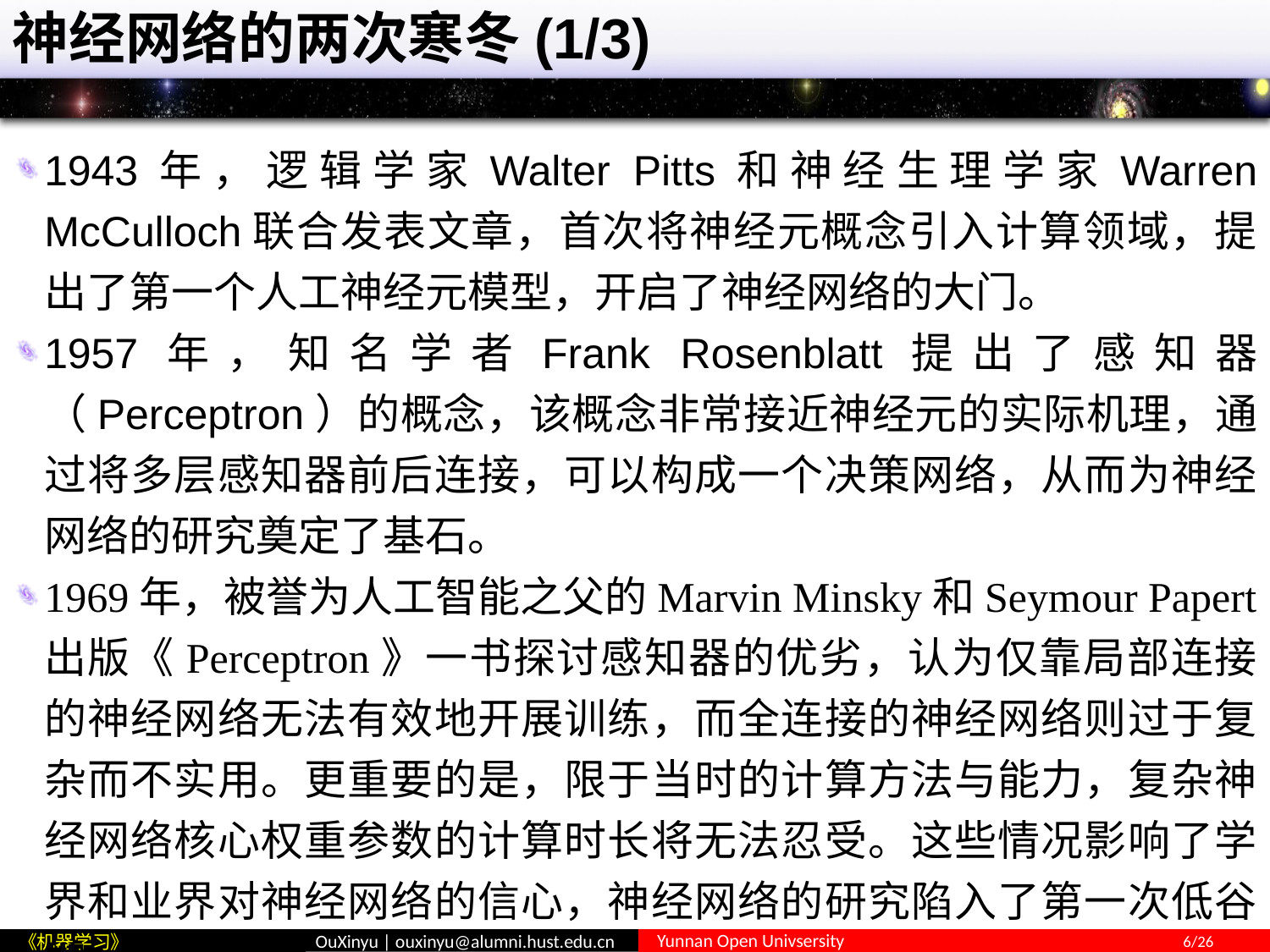

# 神经网络的两次寒冬(1/3)
1943年，逻辑学家Walter Pitts和神经生理学家Warren McCulloch联合发表文章，首次将神经元概念引入计算领域，提出了第一个人工神经元模型，开启了神经网络的大门。
1957年，知名学者Frank Rosenblatt提出了感知器（Perceptron）的概念，该概念非常接近神经元的实际机理，通过将多层感知器前后连接，可以构成一个决策网络，从而为神经网络的研究奠定了基石。
1969年，被誉为人工智能之父的Marvin Minsky和Seymour Papert出版《Perceptron》一书探讨感知器的优劣，认为仅靠局部连接的神经网络无法有效地开展训练，而全连接的神经网络则过于复杂而不实用。更重要的是，限于当时的计算方法与能力，复杂神经网络核心权重参数的计算时长将无法忍受。这些情况影响了学界和业界对神经网络的信心，神经网络的研究陷入了第一次低谷期。